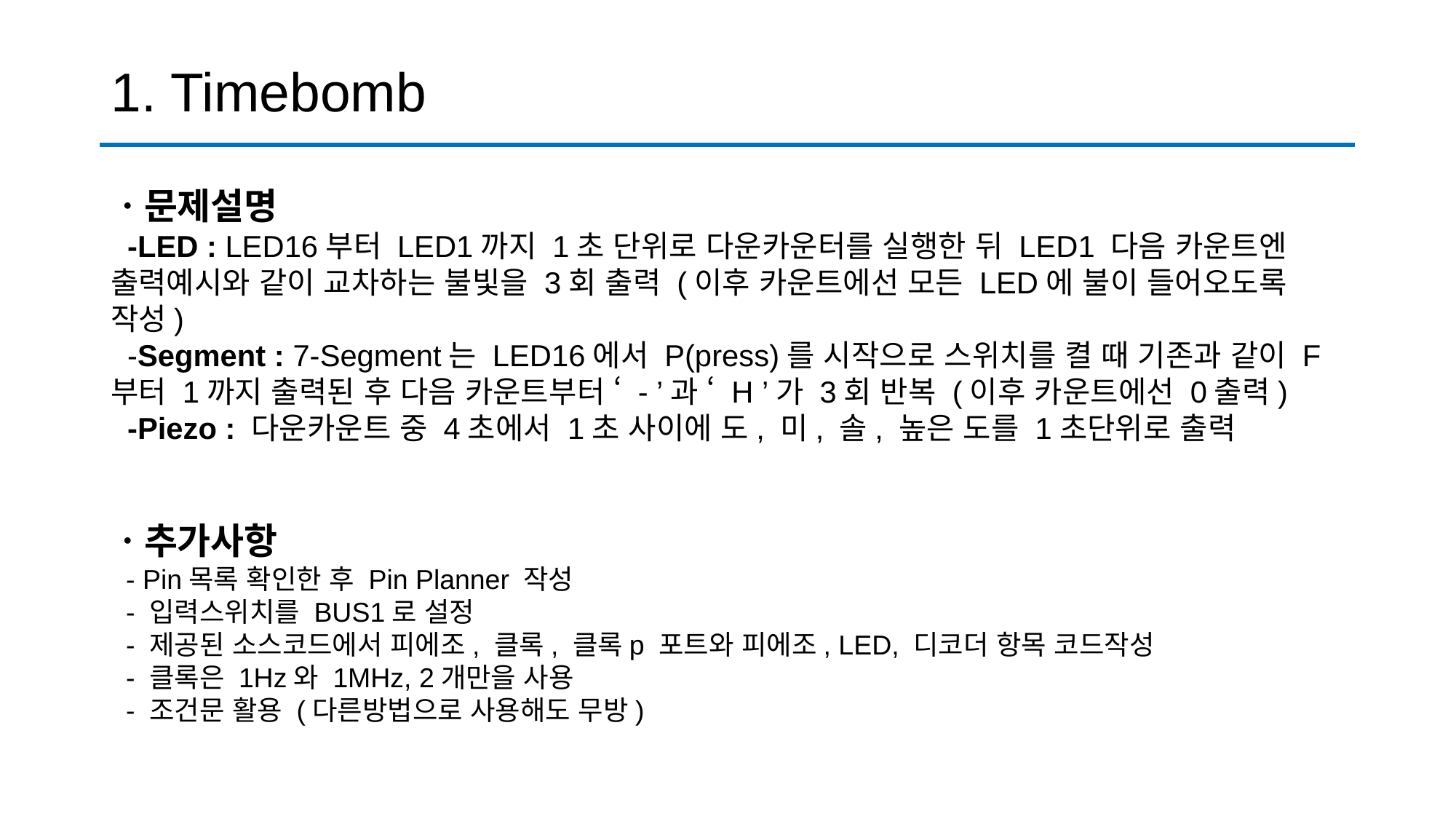

# 1. Timebomb
ㆍ문제설명
  -LED : LED16부터 LED1까지 1초 단위로 다운카운터를 실행한 뒤 LED1 다음 카운트엔 출력예시와 같이 교차하는 불빛을 3회 출력 (이후 카운트에선 모든 LED에 불이 들어오도록 작성)
  -Segment : 7-Segment는 LED16에서 P(press)를 시작으로 스위치를 켤 때 기존과 같이 F부터 1까지 출력된 후 다음 카운트부터 ‘ - ’과 ‘ H ’가 3회 반복 (이후 카운트에선 0출력)
  -Piezo : 다운카운트 중 4초에서 1초 사이에 도, 미, 솔, 높은 도를 1초단위로 출력

ㆍ추가사항
  - Pin목록 확인한 후 Pin Planner 작성
  - 입력스위치를 BUS1로 설정
  - 제공된 소스코드에서 피에조, 클록, 클록p 포트와 피에조, LED, 디코더 항목 코드작성
  - 클록은 1Hz와 1MHz, 2개만을 사용
  - 조건문 활용 (다른방법으로 사용해도 무방)